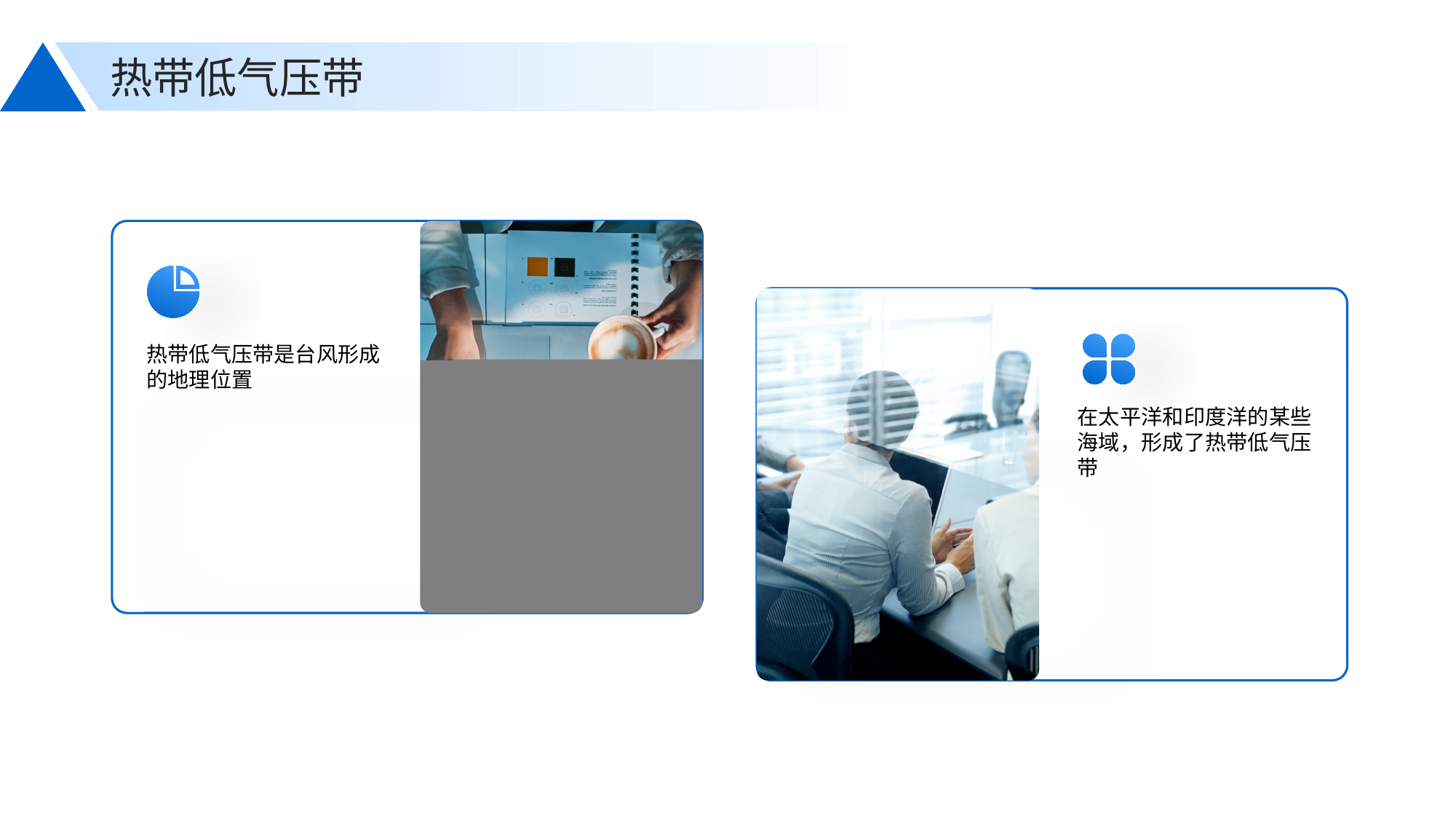

热带低气压带

热带低气压带是台风形成的地理位置
在太平洋和印度洋的某些海域，形成了热带低气压带